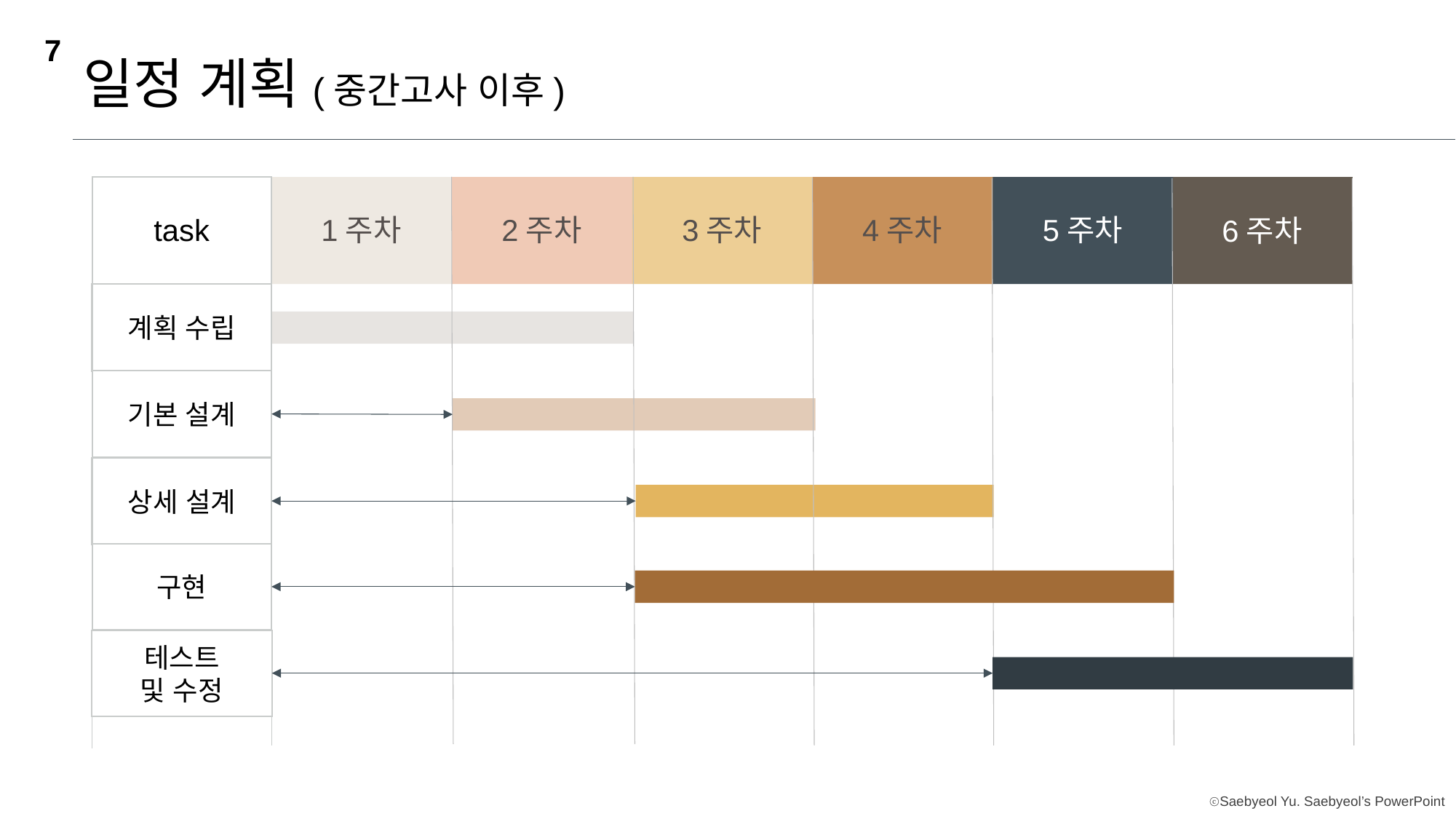

7
일정 계획(중간고사 이후)

1주차
2주차
3주차
4주차
5주차
task
6주차
계획 수립

기본 설계

상세 설계

구현

테스트
및 수정